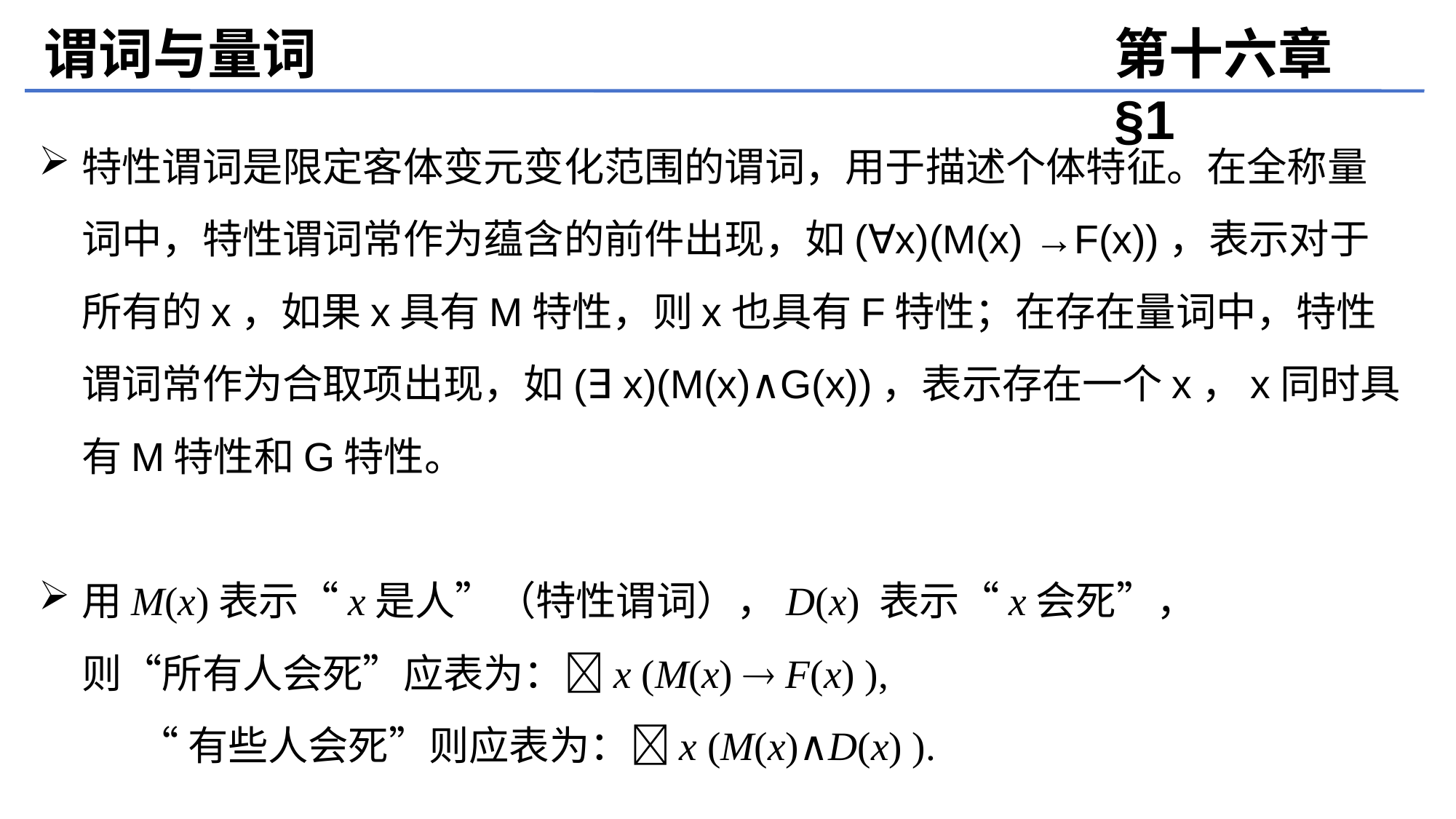

谓词与量词
第十六章 §1
特性谓词是限定客体变元变化范围的谓词，用于描述个体特征。在全称量词中，特性谓词常作为蕴含的前件出现，如(∀x)(M(x) →F(x))，表示对于所有的x，如果x具有M特性，则x也具有F特性；在存在量词中，特性谓词常作为合取项出现，如(∃ x)(M(x)∧G(x))，表示存在一个x，x同时具有M特性和G特性。

用M(x)表示“x是人”（特性谓词），D(x) 表示“x会死”，
	则“所有人会死”应表为：∀x (M(x) → F(x) ),
           “有些人会死”则应表为：∃x (M(x)∧D(x) ).